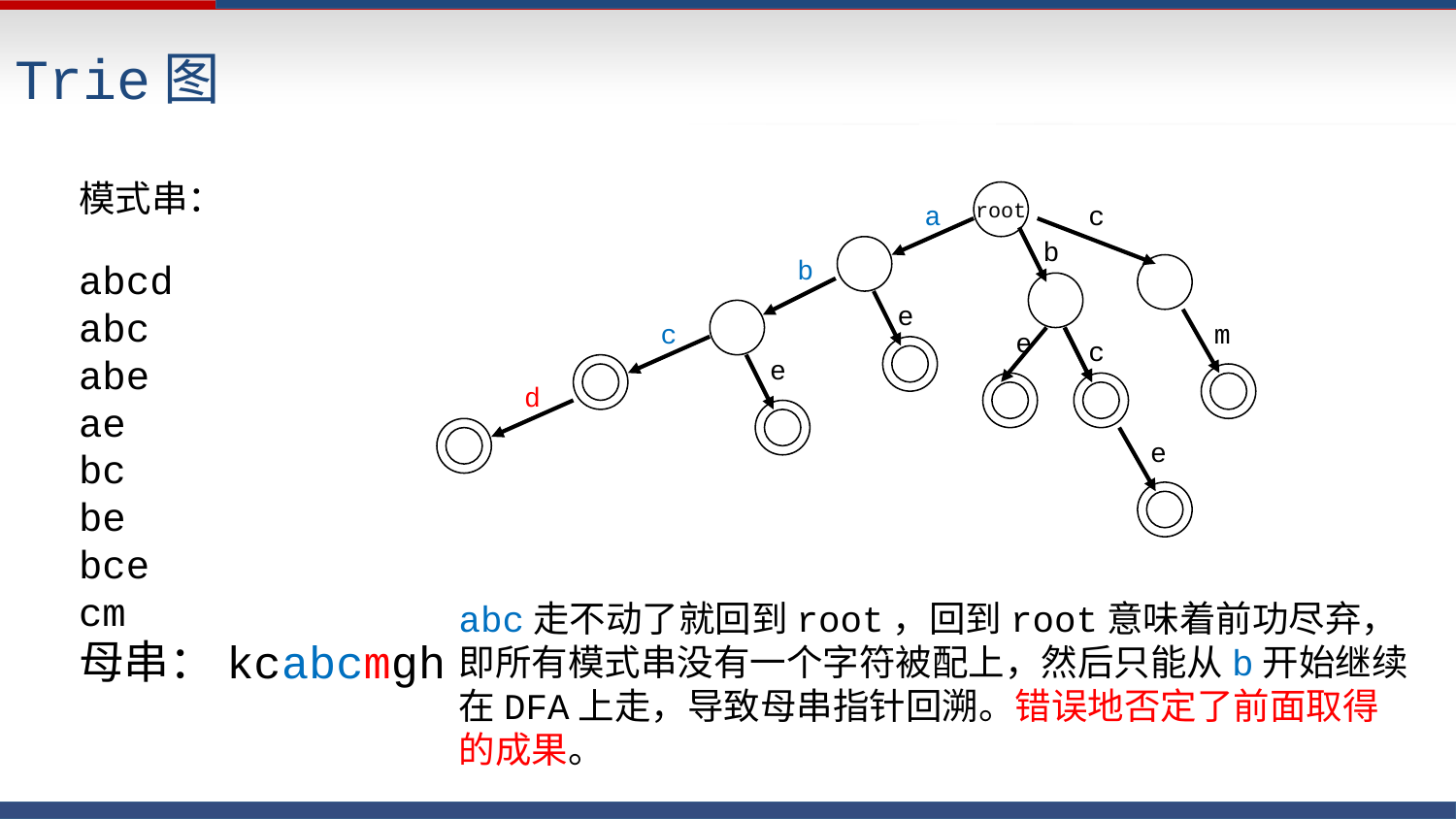

Trie图

模式串：

abcd
abc
abe
ae
bc
be
bce
cm
母串：kcabcmgh

root
a
c

b

b

e

c

m
e

c

e

d

e

abc走不动了就回到root，回到root意味着前功尽弃，即所有模式串没有一个字符被配上，然后只能从b开始继续在DFA上走，导致母串指针回溯。错误地否定了前面取得的成果。